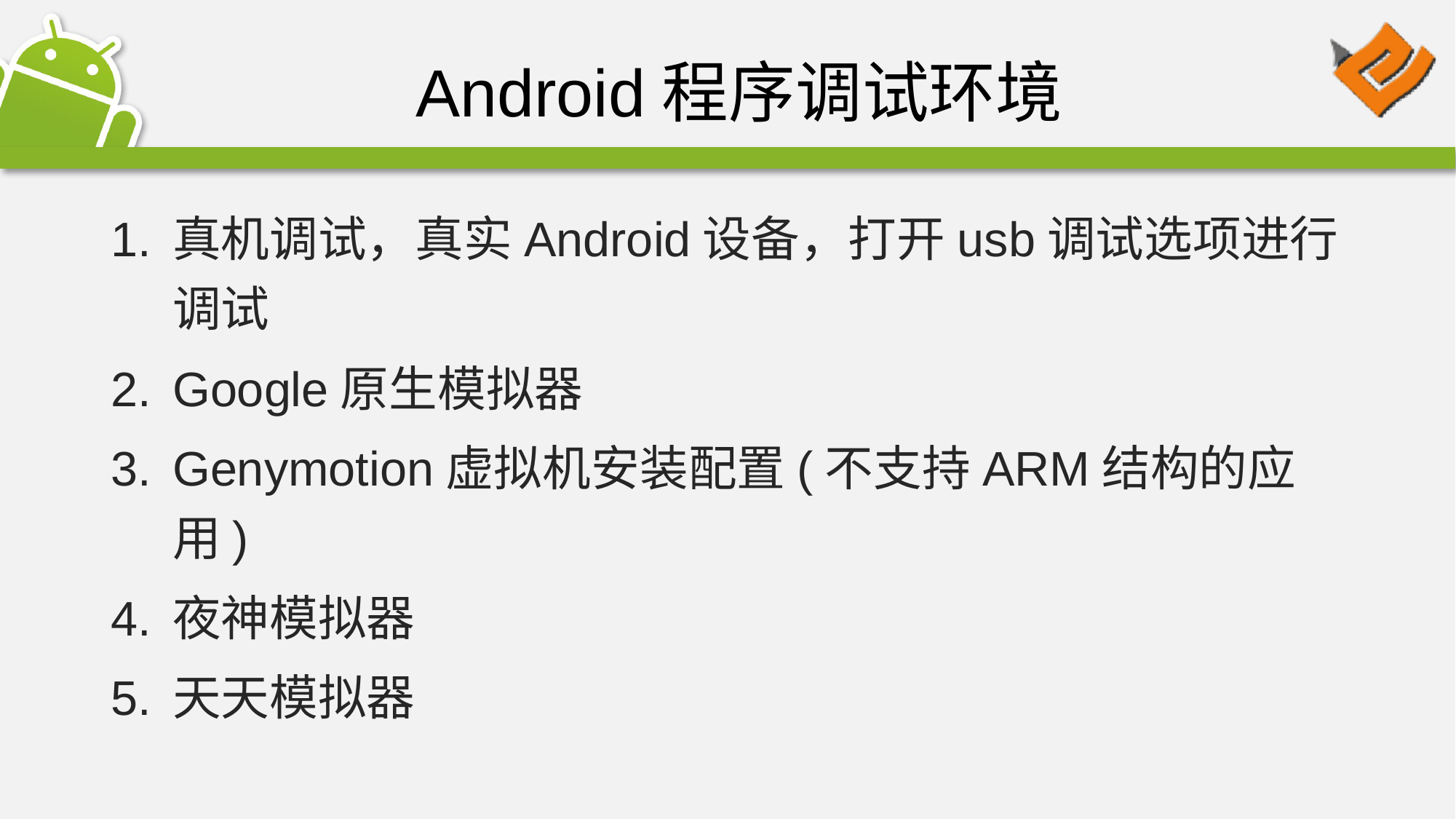

# Android程序调试环境
真机调试，真实Android设备，打开usb调试选项进行调试
Google原生模拟器
Genymotion虚拟机安装配置(不支持ARM结构的应用)
夜神模拟器
天天模拟器